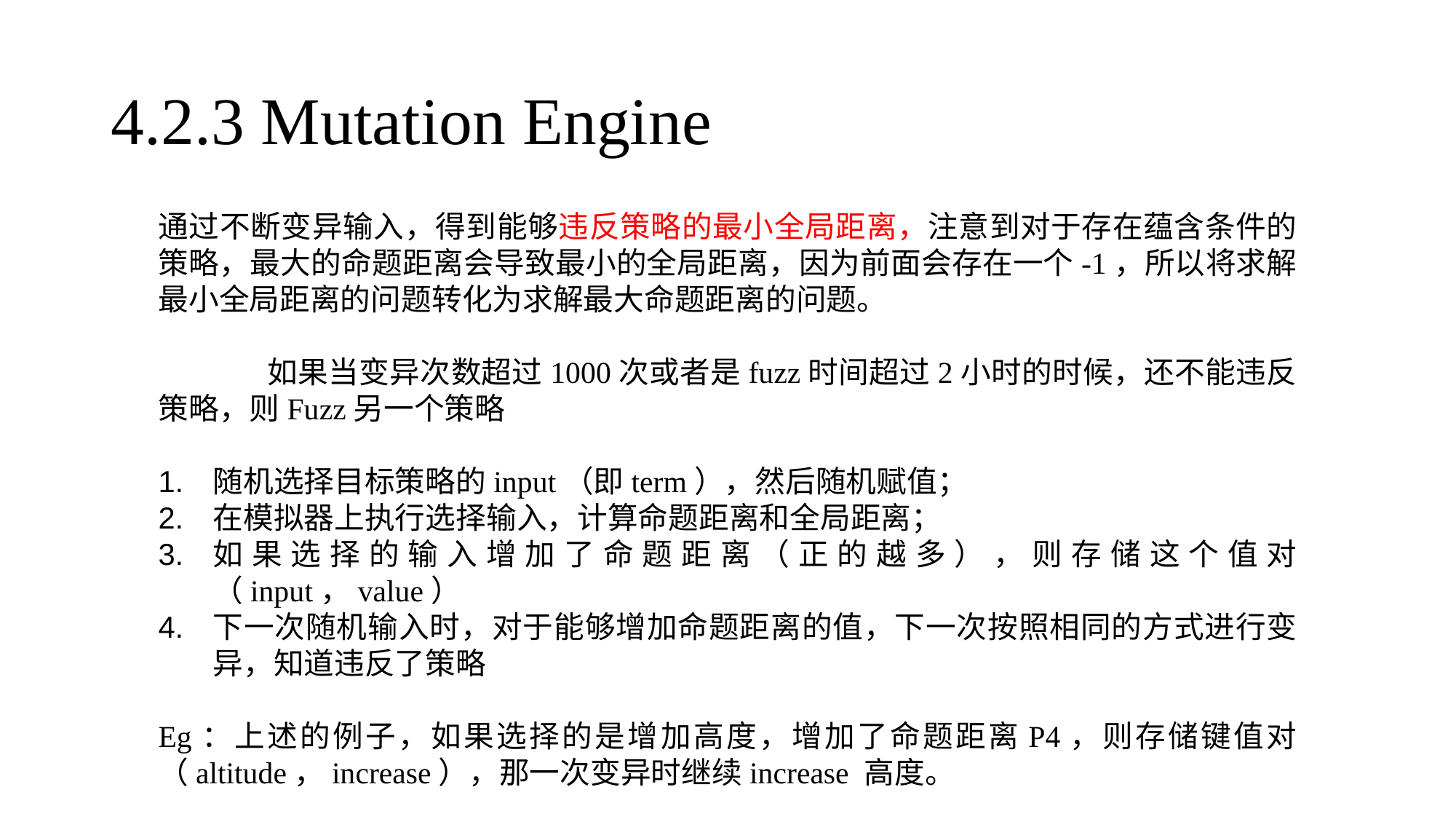

# 4.2.3 Mutation Engine
通过不断变异输入，得到能够违反策略的最小全局距离，注意到对于存在蕴含条件的策略，最大的命题距离会导致最小的全局距离，因为前面会存在一个-1，所以将求解最小全局距离的问题转化为求解最大命题距离的问题。

	如果当变异次数超过1000次或者是fuzz时间超过2小时的时候，还不能违反策略，则Fuzz另一个策略

随机选择目标策略的input（即term），然后随机赋值；
在模拟器上执行选择输入，计算命题距离和全局距离；
如果选择的输入增加了命题距离（正的越多），则存储这个值对（input，value）
下一次随机输入时，对于能够增加命题距离的值，下一次按照相同的方式进行变异，知道违反了策略

Eg：上述的例子，如果选择的是增加高度，增加了命题距离P4，则存储键值对（altitude，increase），那一次变异时继续increase 高度。